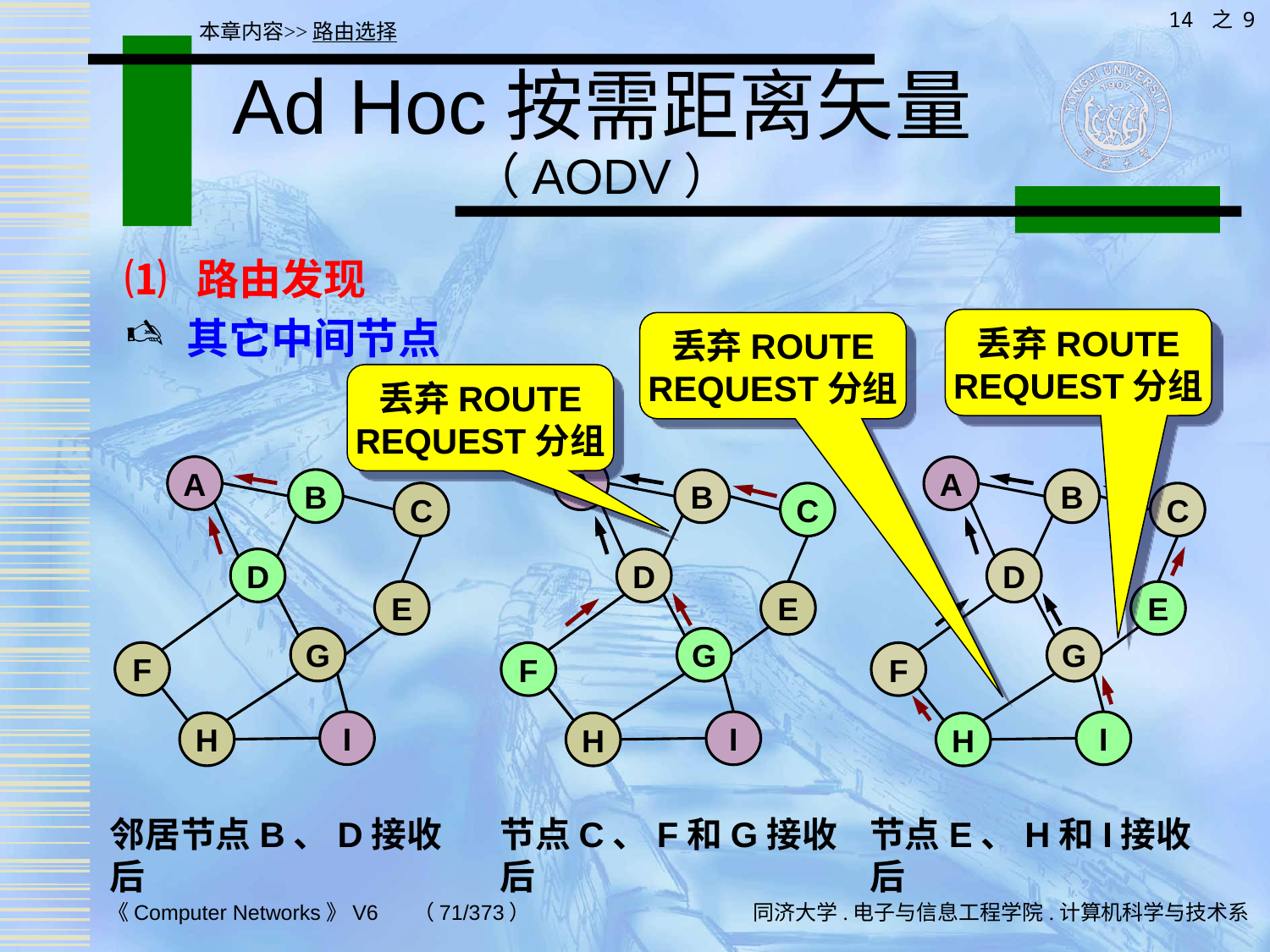

14 之 9
本章内容>>路由选择
# Ad Hoc按需距离矢量（AODV）
⑴  路由发现
其它中间节点

丢弃ROUTE REQUEST分组
丢弃ROUTE REQUEST分组
丢弃ROUTE REQUEST分组
A
A
A
B
B
B

C
C
C

D
D
D
E
E
E

G
G
G
F
F
F

I
I
I
H
H
H
邻居节点B、D接收后
节点C、F和G接收后
节点E、H和I接收后